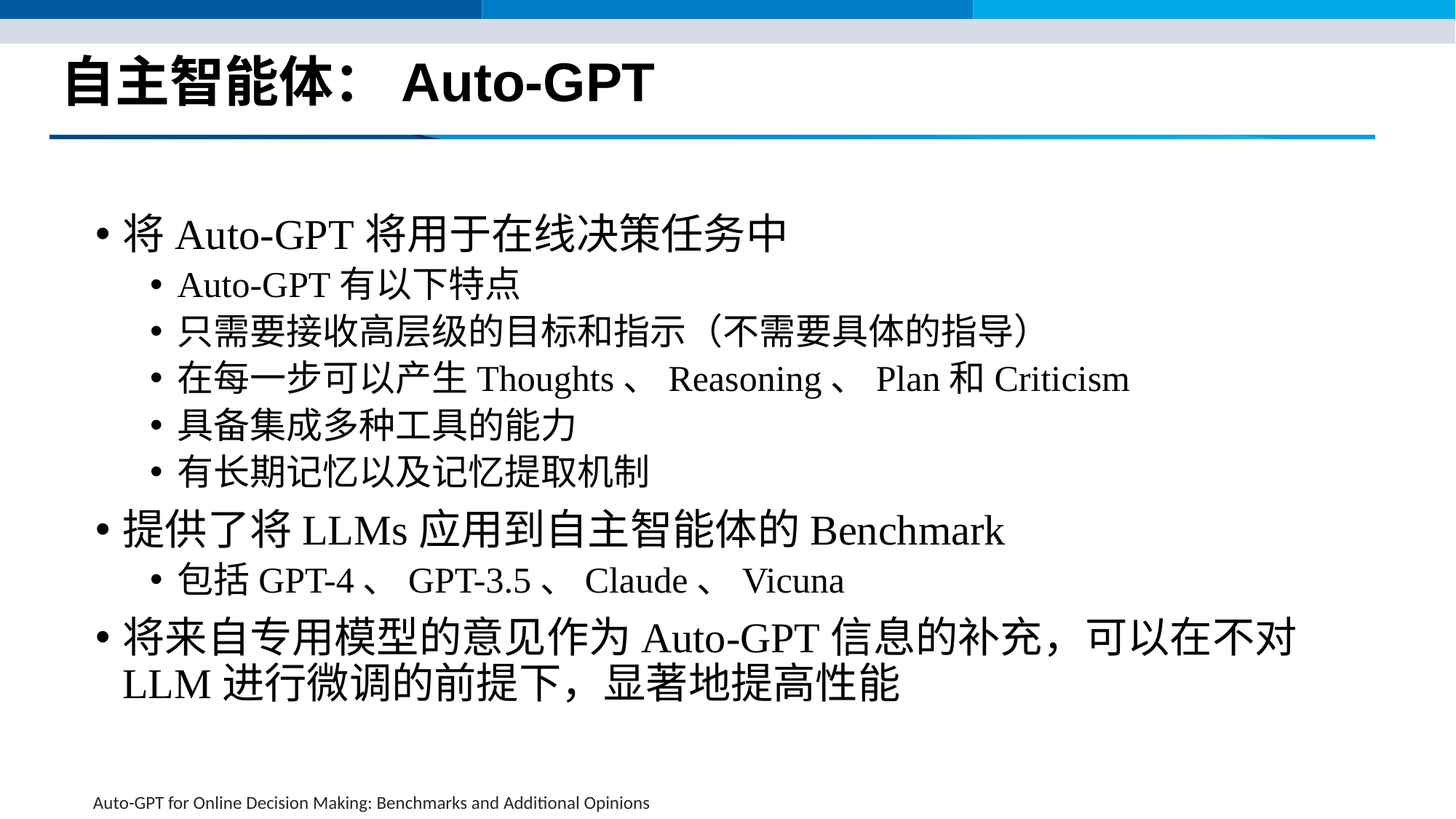

# 自主智能体：Auto-GPT
将Auto-GPT将用于在线决策任务中
Auto-GPT有以下特点
只需要接收高层级的目标和指示（不需要具体的指导）
在每一步可以产生Thoughts、Reasoning、Plan和Criticism
具备集成多种工具的能力
有长期记忆以及记忆提取机制
提供了将LLMs应用到自主智能体的Benchmark
包括GPT-4、GPT-3.5、Claude、Vicuna
将来自专用模型的意见作为Auto-GPT信息的补充，可以在不对LLM进行微调的前提下，显著地提高性能

Auto-GPT for Online Decision Making: Benchmarks and Additional Opinions